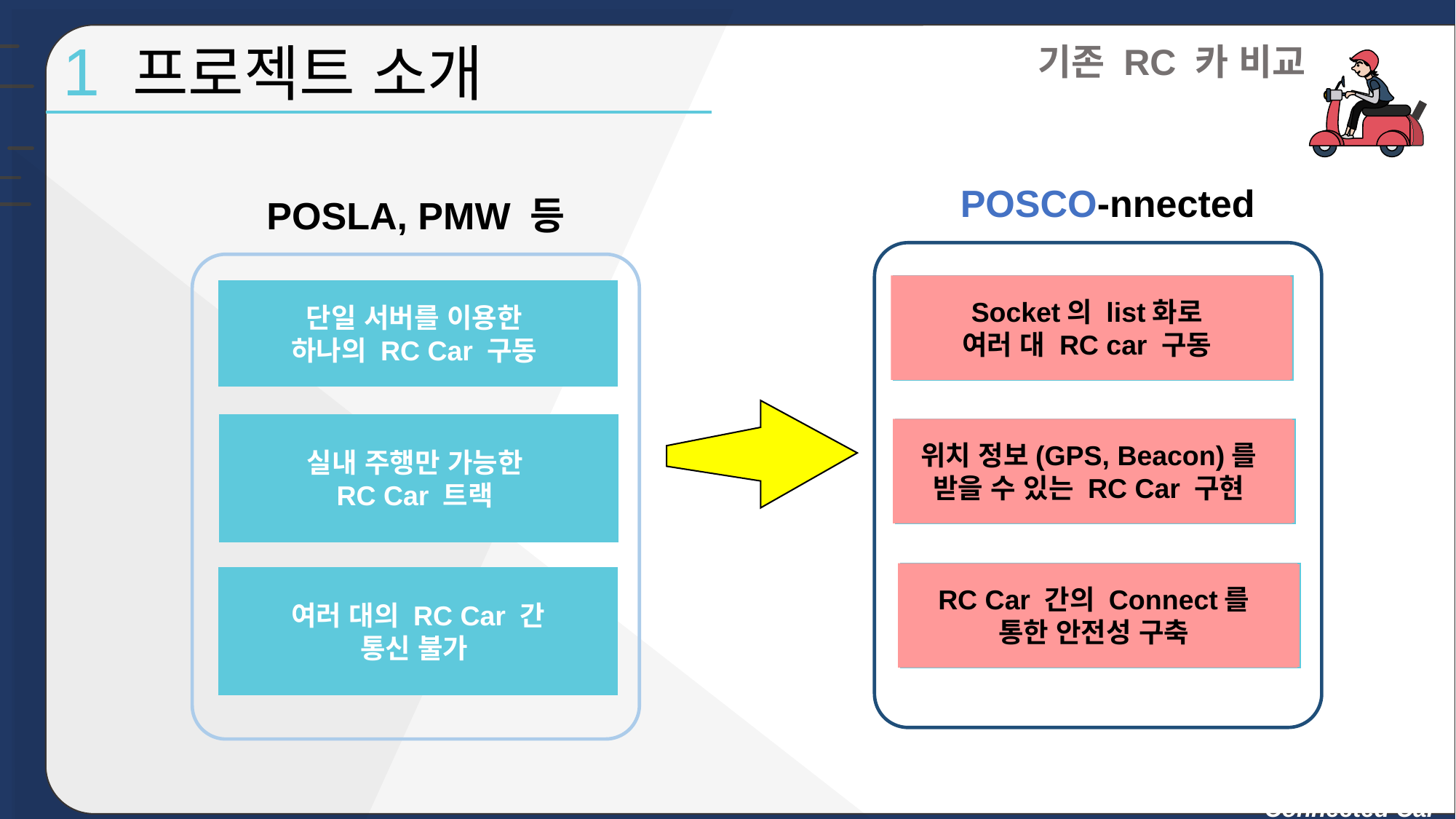

g

1  프로젝트 소개

기존 RC 카 비교

POSCO-nnected
POSLA, PMW 등

Socket의 list화로
여러 대 RC car 구동
Socket의 list화로
여러 대 RC car 구동
단일 서버를 이용한
하나의 RC Car 구동

실내 주행만 가능한
RC Car 트랙
위치 정보(GPS, Beacon)를
받을 수 있는 RC Car 구현
위치 정보(GPS, Beacon)를
받을 수 있는 RC Car 구현
RC Car 간의 Connect를
통한 안전성 구축
RC Car 간의 Connect를
통한 안전성 구축
여러 대의 RC Car 간
통신 불가
Connected Car